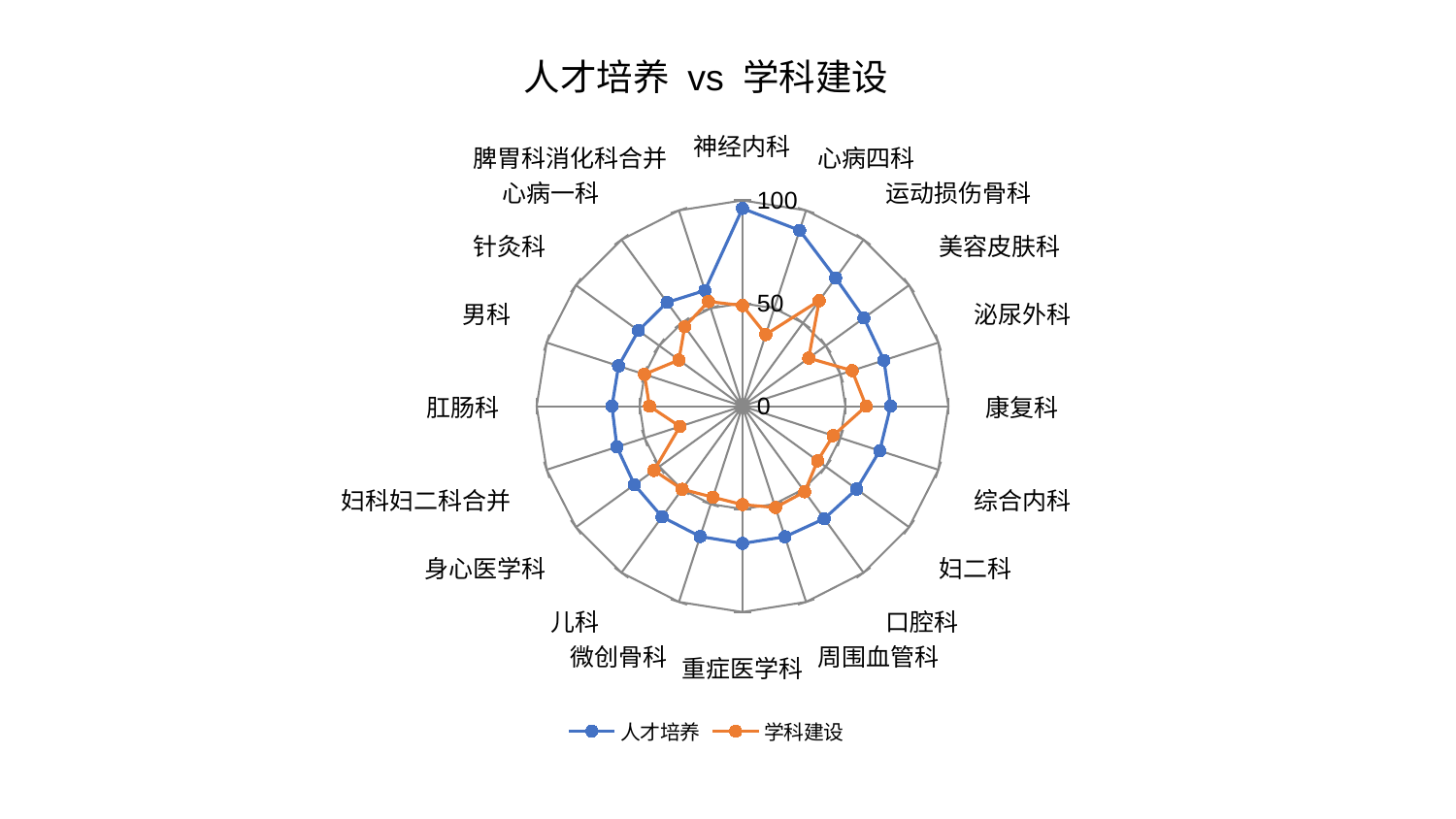

### Chart: 人才培养 vs 学科建设

| Category | 人才培养 | 学科建设 |
|---|---|---|
| 神经内科 | 96.09529501415936 | 48.92416106804225 |
| 心病四科 | 89.82869568926479 | 36.59247957907131 |
| 运动损伤骨科 | 76.99363719175481 | 63.39874454429036 |
| 美容皮肤科 | 72.89859545684196 | 39.77787918886678 |
| 泌尿外科 | 72.21767227079572 | 55.96874531312615 |
| 康复科 | 71.93823367068423 | 60.074311304631856 |
| 综合内科 | 70.10333291869432 | 46.320401860370254 |
| 妇二科 | 68.51990559272544 | 45.10786215576946 |
| 口腔科 | 67.58628125388816 | 51.39586014926649 |
| 周围血管科 | 66.73744167314005 | 51.773456311147996 |
| 重症医学科 | 66.68421363732249 | 47.828646780800526 |
| 微创骨科 | 66.578878050736 | 46.495270130207956 |
| 儿科 | 66.49312757808083 | 49.90655641091633 |
| 身心医学科 | 64.89809555006661 | 53.149884167419806 |
| 妇科妇二科合并 | 64.15139091896566 | 31.969959039731336 |
| 肛肠科 | 63.39595257021001 | 45.19188678822826 |
| 男科 | 63.32035648961937 | 50.10415488000826 |
| 针灸科 | 62.500782727608396 | 38.21549788810784 |
| 心病一科 | 62.334156047959134 | 47.760037239158194 |
| 脾胃科消化科合并 | 59.106449578698765 | 53.46486582224881 |
86